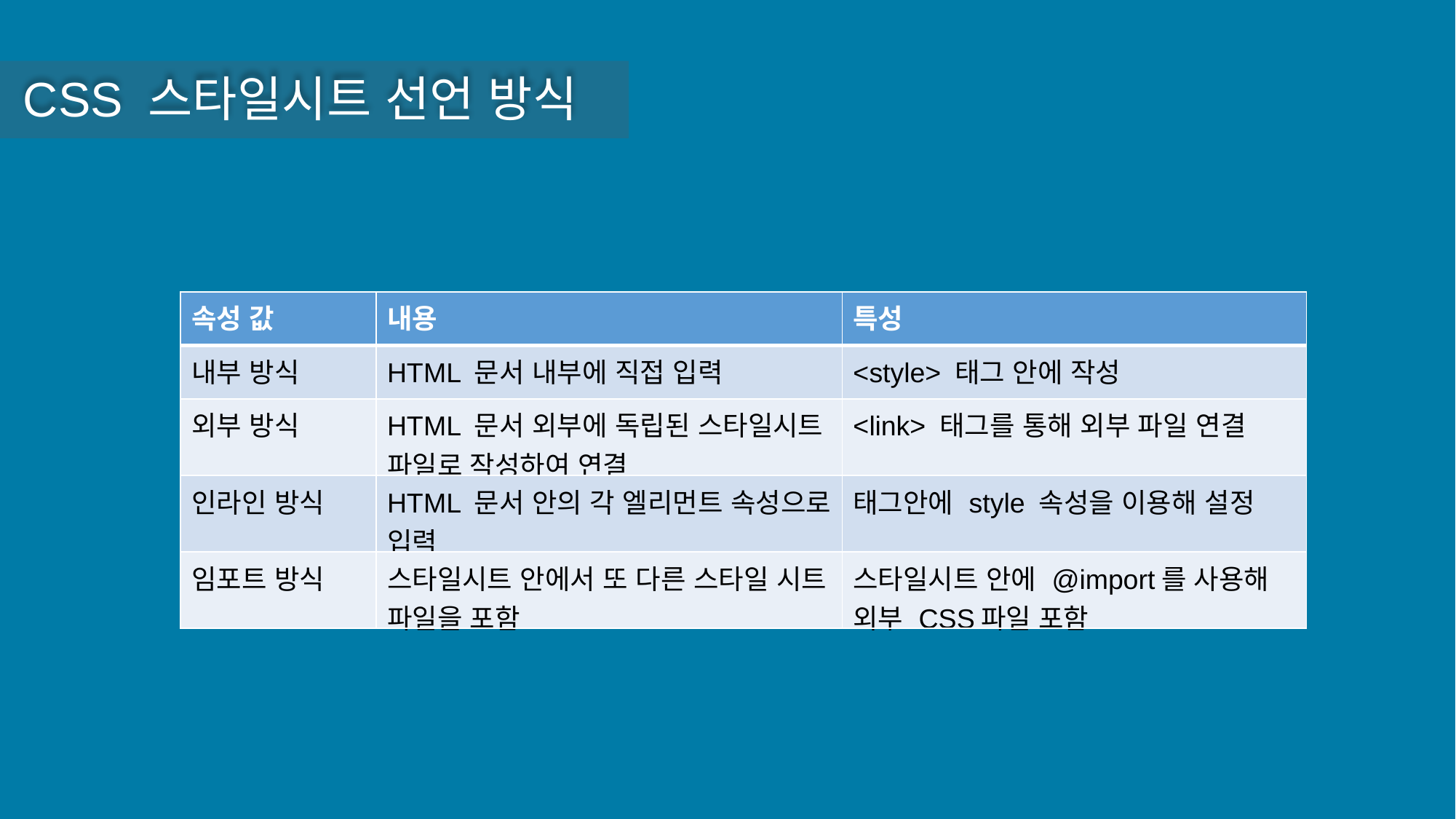

CSS 스타일시트 선언 방식
| 속성 값 | 내용 | 특성 |
| --- | --- | --- |
| 내부 방식 | HTML 문서 내부에 직접 입력 | <style> 태그 안에 작성 |
| 외부 방식 | HTML 문서 외부에 독립된 스타일시트 파일로 작성하여 연결 | <link> 태그를 통해 외부 파일 연결 |
| 인라인 방식 | HTML 문서 안의 각 엘리먼트 속성으로 입력 | 태그안에 style 속성을 이용해 설정 |
| 임포트 방식 | 스타일시트 안에서 또 다른 스타일 시트 파일을 포함 | 스타일시트 안에 @import를 사용해 외부 CSS파일 포함 |